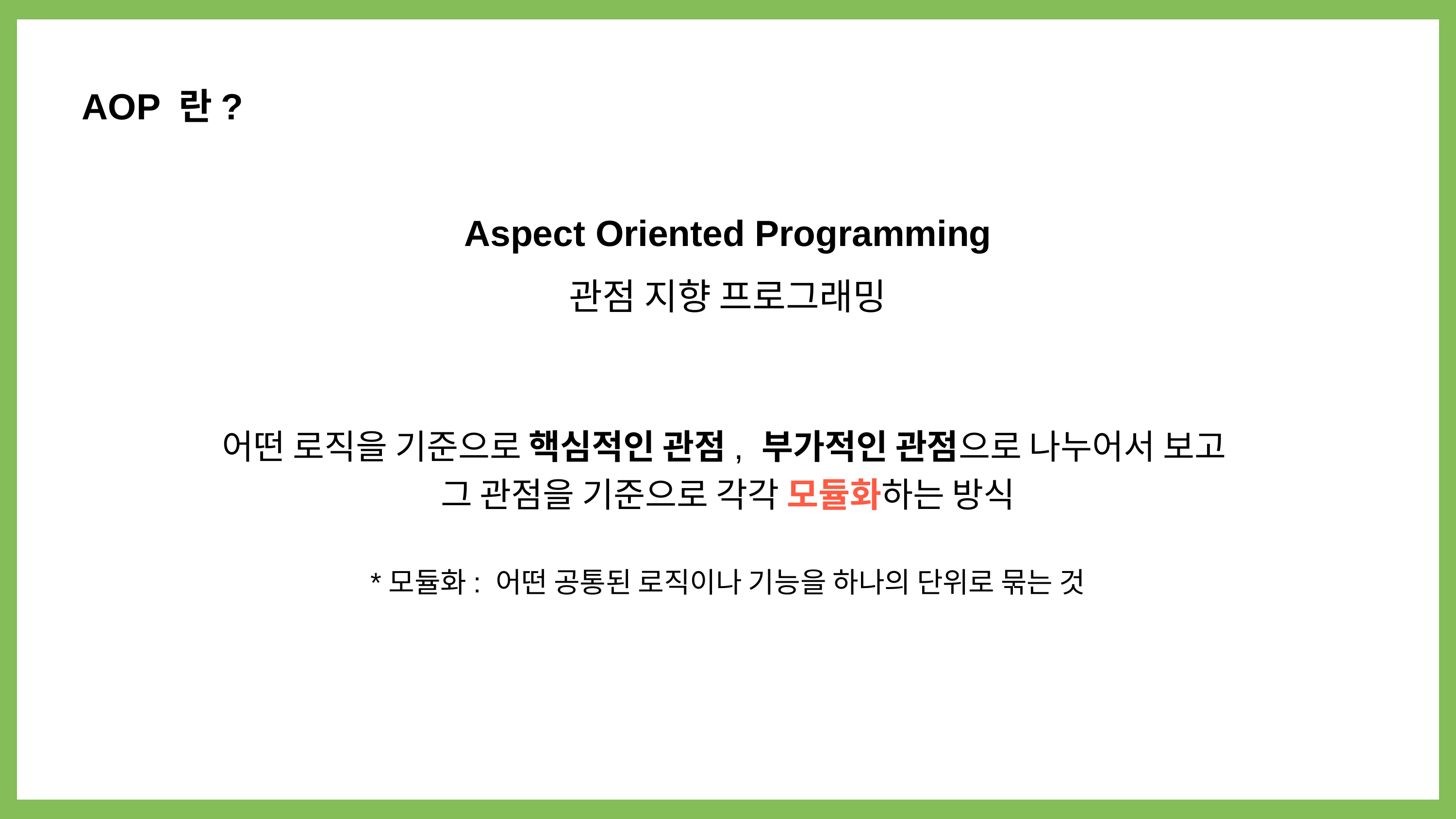

AOP 란?
Aspect Oriented Programming
관점 지향 프로그래밍
어떤 로직을 기준으로 핵심적인 관점, 부가적인 관점으로 나누어서 보고
그 관점을 기준으로 각각 모듈화하는 방식
*모듈화: 어떤 공통된 로직이나 기능을 하나의 단위로 묶는 것